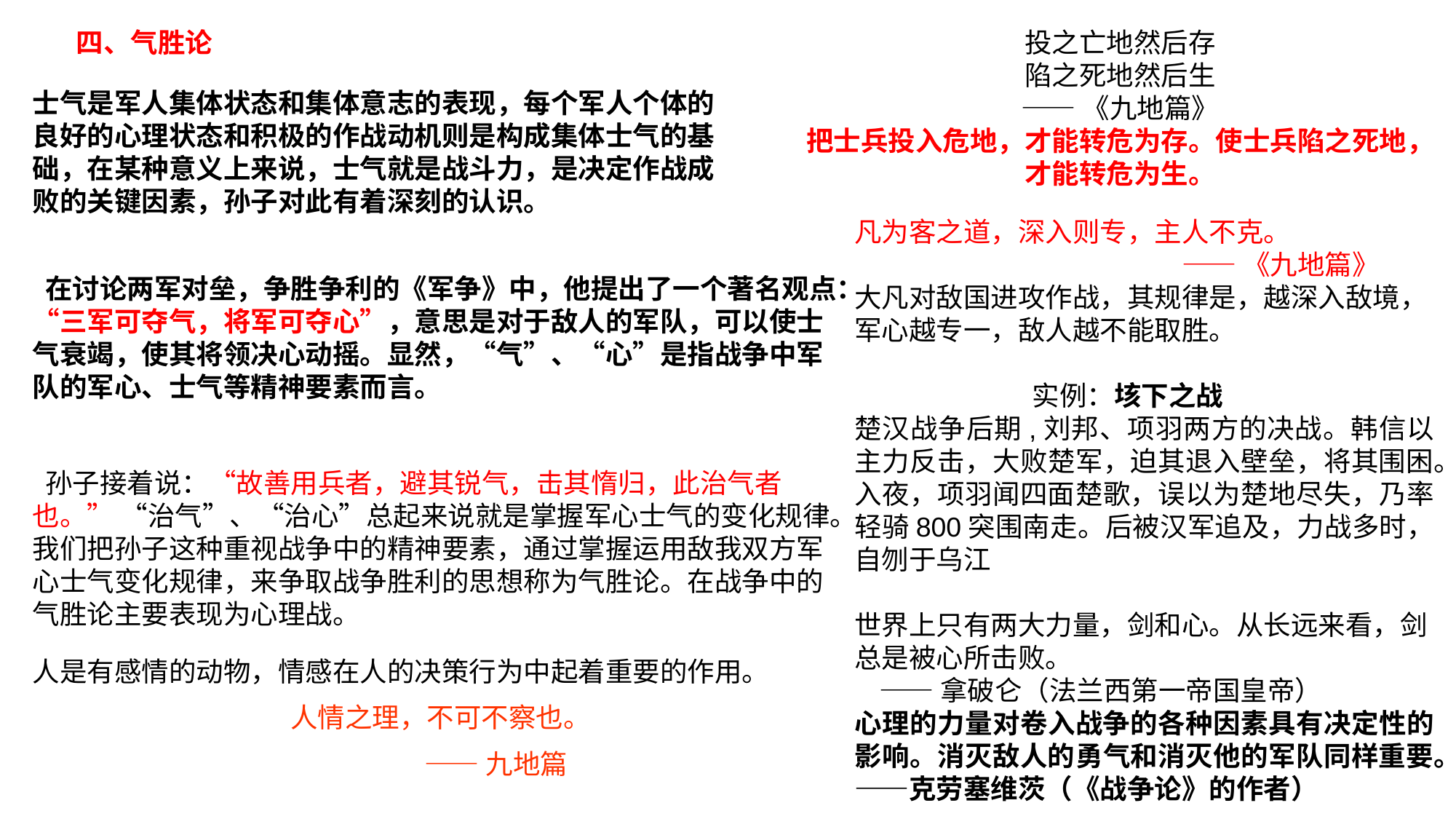

投之亡地然后存
陷之死地然后生
——《九地篇》
把士兵投入危地，才能转危为存。使士兵陷之死地，才能转危为生。
四、气胜论
士气是军人集体状态和集体意志的表现，每个军人个体的良好的心理状态和积极的作战动机则是构成集体士气的基础，在某种意义上来说，士气就是战斗力，是决定作战成败的关键因素，孙子对此有着深刻的认识。
凡为客之道，深入则专，主人不克。
  			——《九地篇》
大凡对敌国进攻作战，其规律是，越深入敌境，军心越专一，敌人越不能取胜。

实例：垓下之战
楚汉战争后期,刘邦、项羽两方的决战。韩信以主力反击，大败楚军，迫其退入壁垒，将其围困。入夜，项羽闻四面楚歌，误以为楚地尽失，乃率轻骑800突围南走。后被汉军追及，力战多时，自刎于乌江

世界上只有两大力量，剑和心。从长远来看，剑总是被心所击败。
    ——拿破仑（法兰西第一帝国皇帝）
心理的力量对卷入战争的各种因素具有决定性的影响。消灭敌人的勇气和消灭他的军队同样重要。——克劳塞维茨（《战争论》的作者）

 在讨论两军对垒，争胜争利的《军争》中，他提出了一个著名观点：“三军可夺气，将军可夺心”，意思是对于敌人的军队，可以使士气衰竭，使其将领决心动摇。显然，“气”、“心”是指战争中军队的军心、士气等精神要素而言。
 孙子接着说：“故善用兵者，避其锐气，击其惰归，此治气者也。” “治气”、“治心”总起来说就是掌握军心士气的变化规律。我们把孙子这种重视战争中的精神要素，通过掌握运用敌我双方军心士气变化规律，来争取战争胜利的思想称为气胜论。在战争中的气胜论主要表现为心理战。
人是有感情的动物，情感在人的决策行为中起着重要的作用。
人情之理，不可不察也。
                  ——九地篇